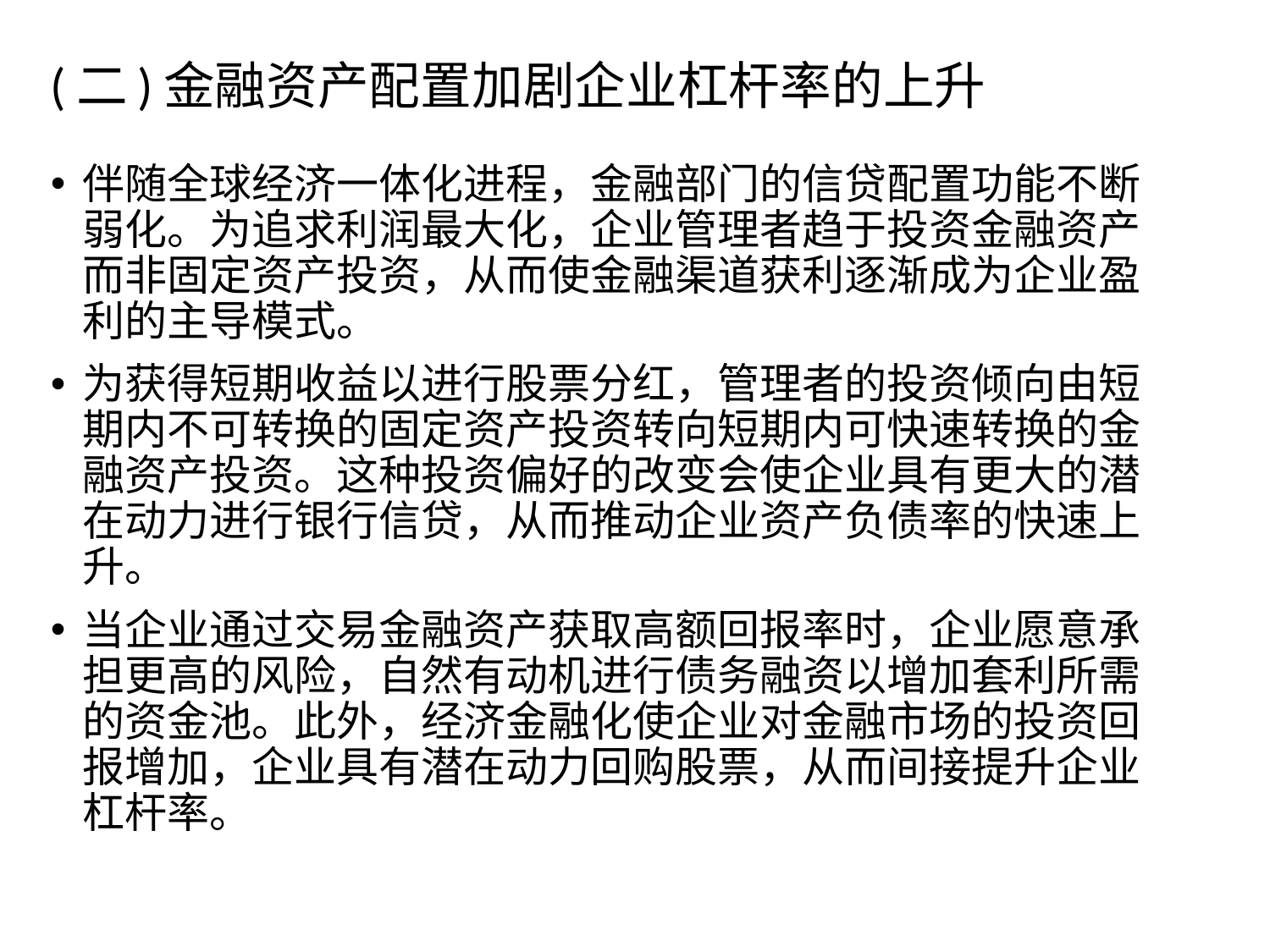

# (二)金融资产配置加剧企业杠杆率的上升
伴随全球经济一体化进程，金融部门的信贷配置功能不断弱化。为追求利润最大化，企业管理者趋于投资金融资产而非固定资产投资，从而使金融渠道获利逐渐成为企业盈利的主导模式。
为获得短期收益以进行股票分红，管理者的投资倾向由短期内不可转换的固定资产投资转向短期内可快速转换的金融资产投资。这种投资偏好的改变会使企业具有更大的潜在动力进行银行信贷，从而推动企业资产负债率的快速上升。
当企业通过交易金融资产获取高额回报率时，企业愿意承担更高的风险，自然有动机进行债务融资以增加套利所需的资金池。此外，经济金融化使企业对金融市场的投资回报增加，企业具有潜在动力回购股票，从而间接提升企业杠杆率。